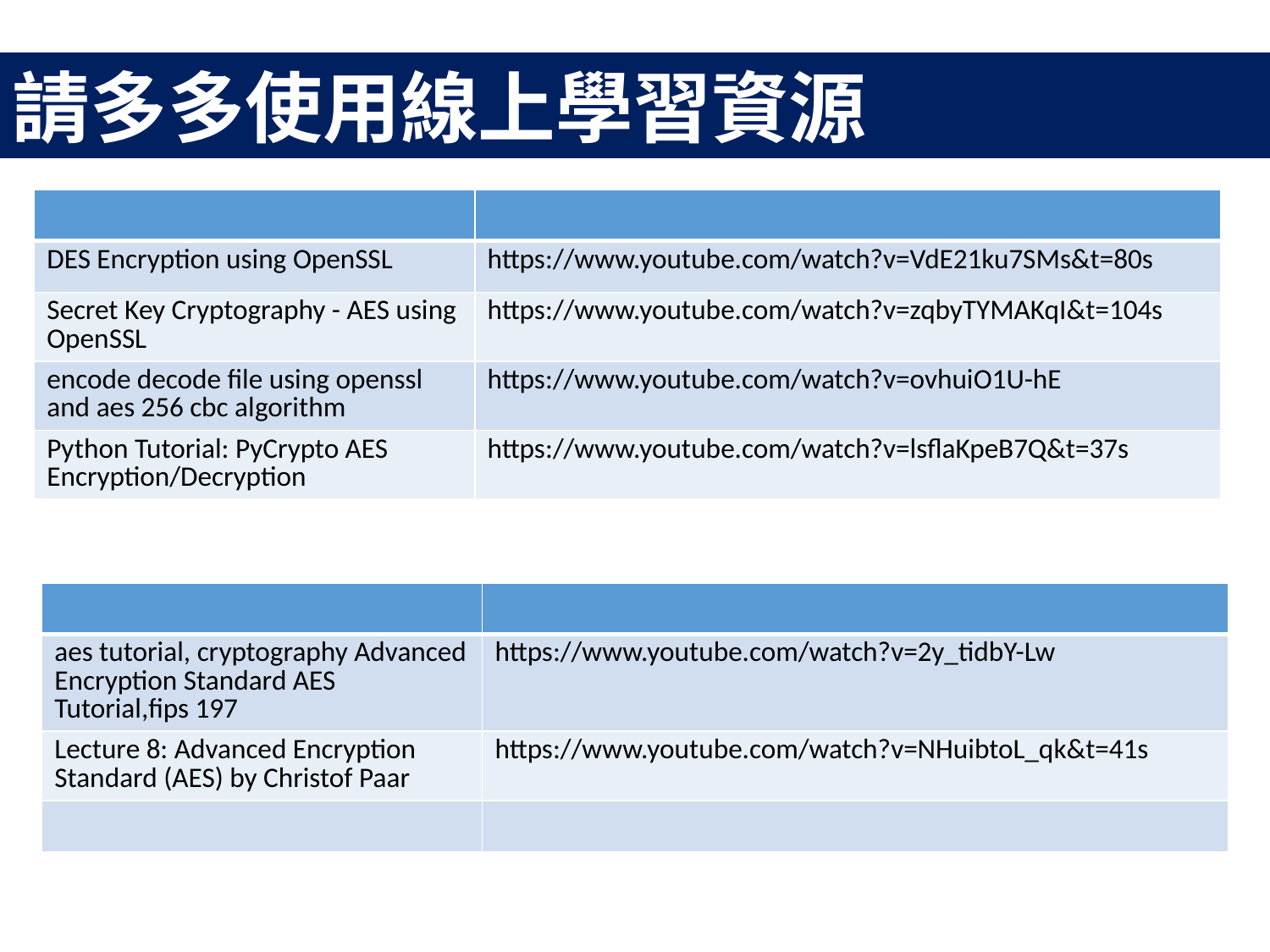

請多多使用線上學習資源
|  |  |
| --- | --- |
| DES Encryption using OpenSSL | https://www.youtube.com/watch?v=VdE21ku7SMs&t=80s |
| Secret Key Cryptography - AES using OpenSSL | https://www.youtube.com/watch?v=zqbyTYMAKqI&t=104s |
| encode decode file using openssl and aes 256 cbc algorithm | https://www.youtube.com/watch?v=ovhuiO1U-hE |
| Python Tutorial: PyCrypto AES Encryption/Decryption | https://www.youtube.com/watch?v=lsflaKpeB7Q&t=37s |
|  |  |
| --- | --- |
| aes tutorial, cryptography Advanced Encryption Standard AES Tutorial,fips 197 | https://www.youtube.com/watch?v=2y\_tidbY-Lw |
| Lecture 8: Advanced Encryption Standard (AES) by Christof Paar | https://www.youtube.com/watch?v=NHuibtoL\_qk&t=41s |
|  |  |